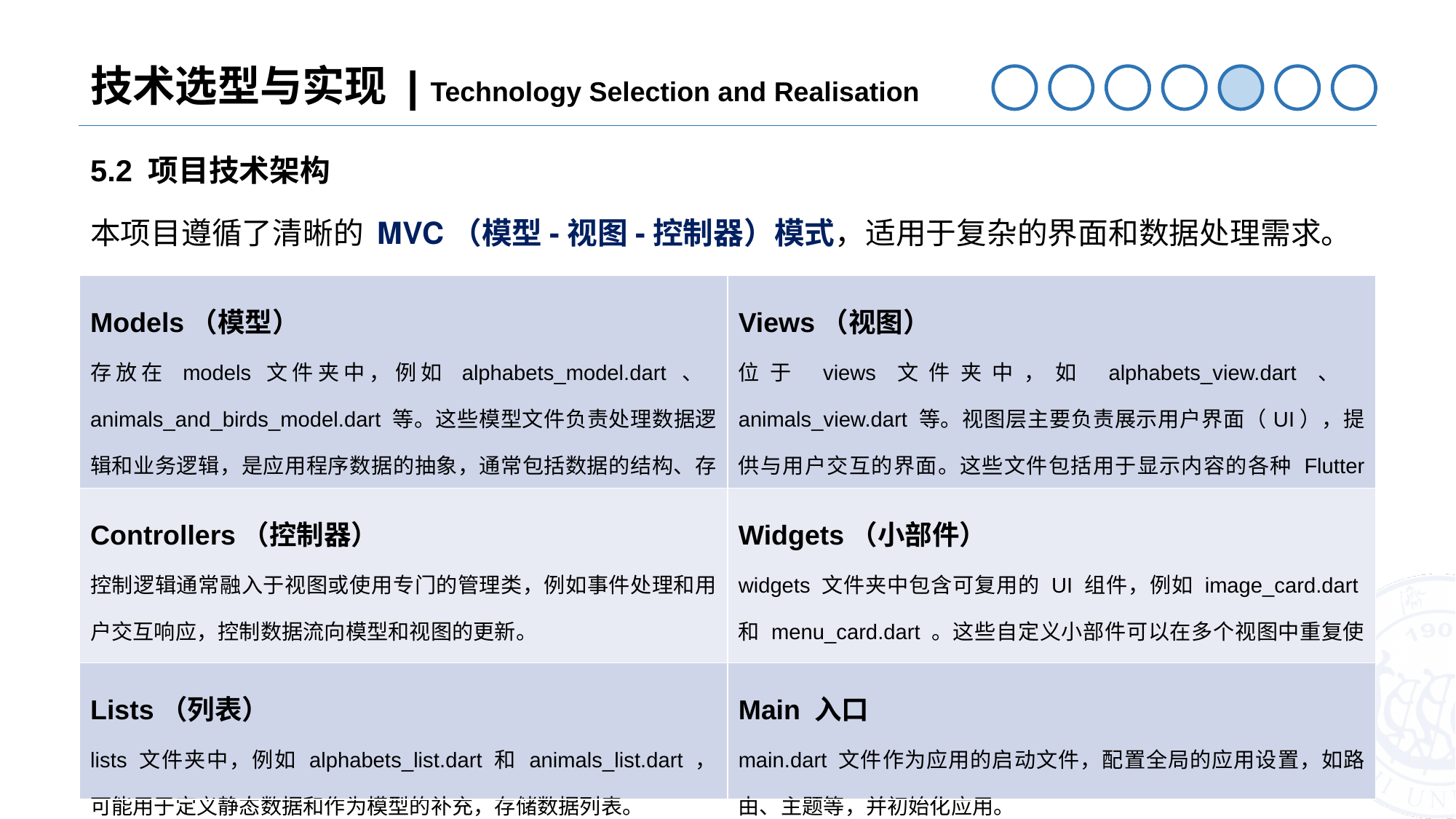

技术选型与实现 | Technology Selection and Realisation

5.2 项目技术架构
本项目遵循了清晰的 MVC（模型-视图-控制器）模式，适用于复杂的界面和数据处理需求。
| Models（模型） 存放在 models 文件夹中，例如 alphabets\_model.dart 、  animals\_and\_birds\_model.dart 等。这些模型文件负责处理数据逻辑和业务逻辑，是应用程序数据的抽象，通常包括数据的结构、存储和管理方法。 | Views（视图） 位于 views 文件夹中，如 alphabets\_view.dart 、  animals\_view.dart 等。视图层主要负责展示用户界面（UI），提供与用户交互的界面。这些文件包括用于显示内容的各种 Flutter 小部件（widgets）和布局。 |
| --- | --- |
| Controllers（控制器） 控制逻辑通常融入于视图或使用专门的管理类，例如事件处理和用户交互响应，控制数据流向模型和视图的更新。 | Widgets（小部件） widgets 文件夹中包含可复用的 UI 组件，例如 image\_card.dart  和 menu\_card.dart 。这些自定义小部件可以在多个视图中重复使用，增加代码的可维护性和一致性。 |
| Lists（列表） lists 文件夹中，例如 alphabets\_list.dart 和 animals\_list.dart ，可能用于定义静态数据和作为模型的补充，存储数据列表。 | Main 入口 main.dart 文件作为应用的启动文件，配置全局的应用设置，如路由、主题等，并初始化应用。 |